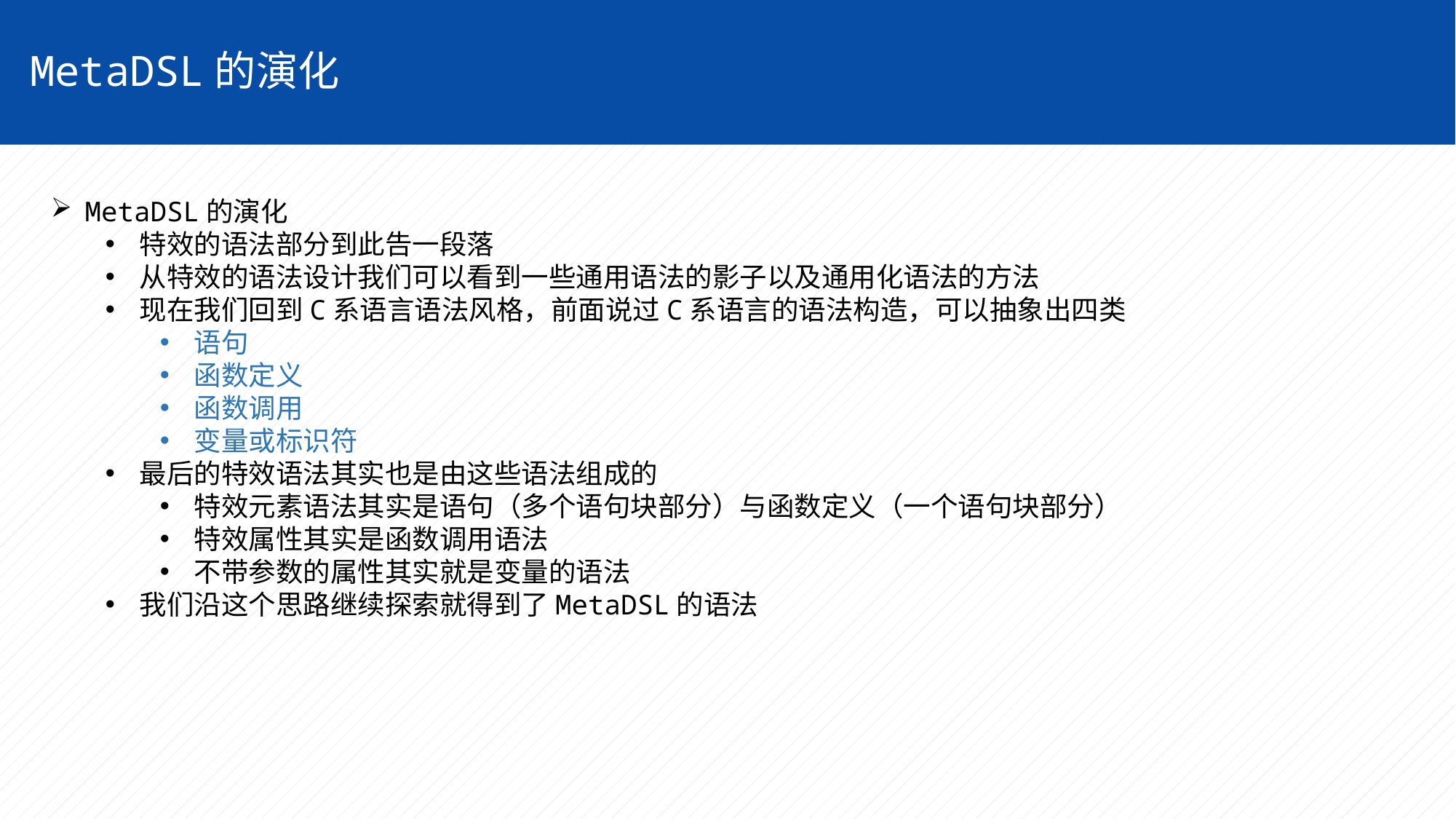

MetaDSL的演化
MetaDSL的演化
特效的语法部分到此告一段落
从特效的语法设计我们可以看到一些通用语法的影子以及通用化语法的方法
现在我们回到C系语言语法风格，前面说过C系语言的语法构造，可以抽象出四类
语句
函数定义
函数调用
变量或标识符
最后的特效语法其实也是由这些语法组成的
特效元素语法其实是语句（多个语句块部分）与函数定义（一个语句块部分）
特效属性其实是函数调用语法
不带参数的属性其实就是变量的语法
我们沿这个思路继续探索就得到了MetaDSL的语法